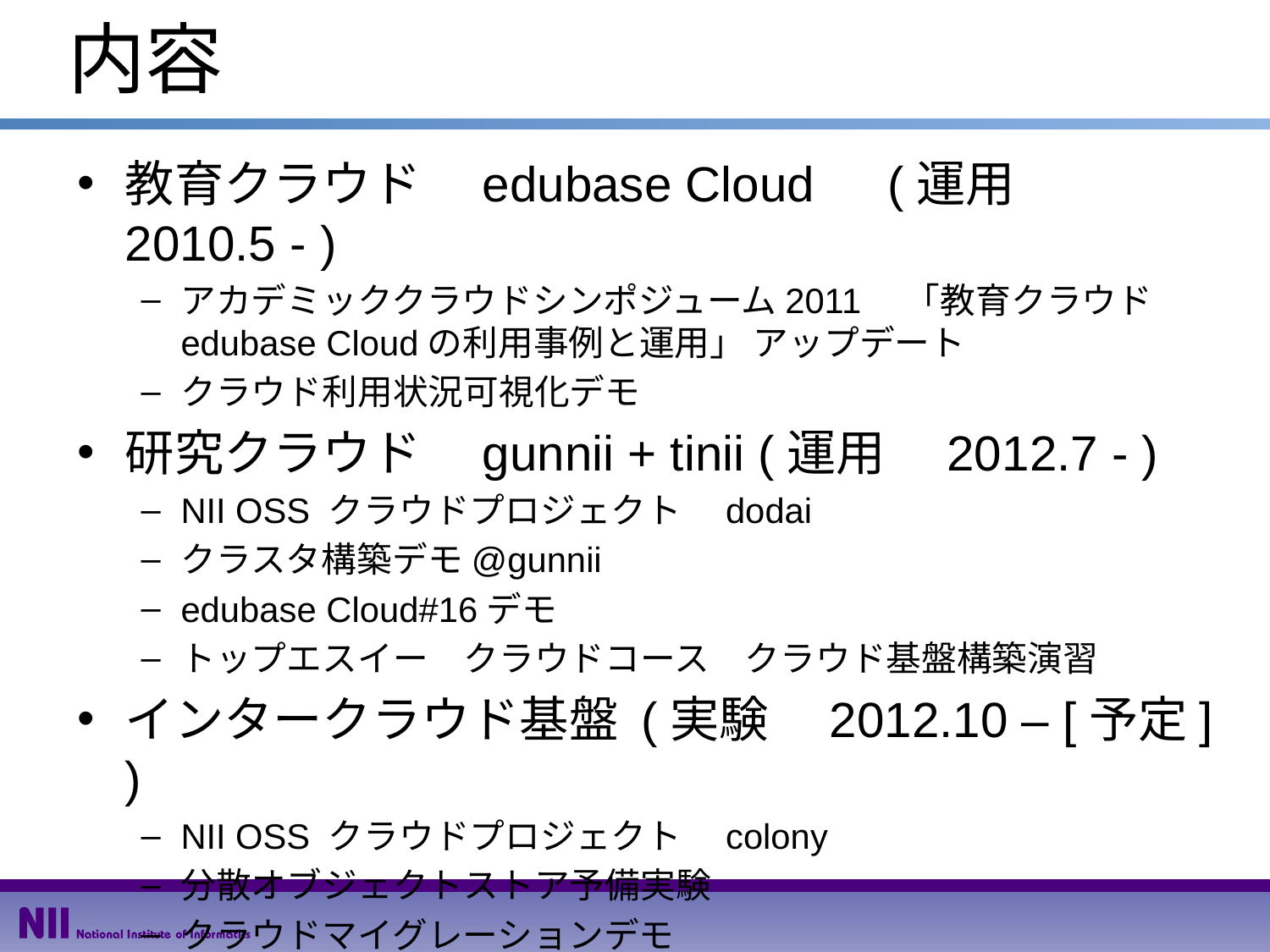

# 内容
教育クラウド　edubase Cloud　(運用　2010.5 - )
アカデミッククラウドシンポジューム2011　「教育クラウド edubase Cloudの利用事例と運用」 アップデート
クラウド利用状況可視化デモ
研究クラウド　gunnii + tinii (運用　2012.7 - )
NII OSS クラウドプロジェクト　dodai
クラスタ構築デモ@gunnii
edubase Cloud#16デモ
トップエスイー　クラウドコース　クラウド基盤構築演習
インタークラウド基盤 (実験　2012.10 – [予定] )
NII OSS クラウドプロジェクト　colony
分散オブジェクトストア予備実験
クラウドマイグレーションデモ